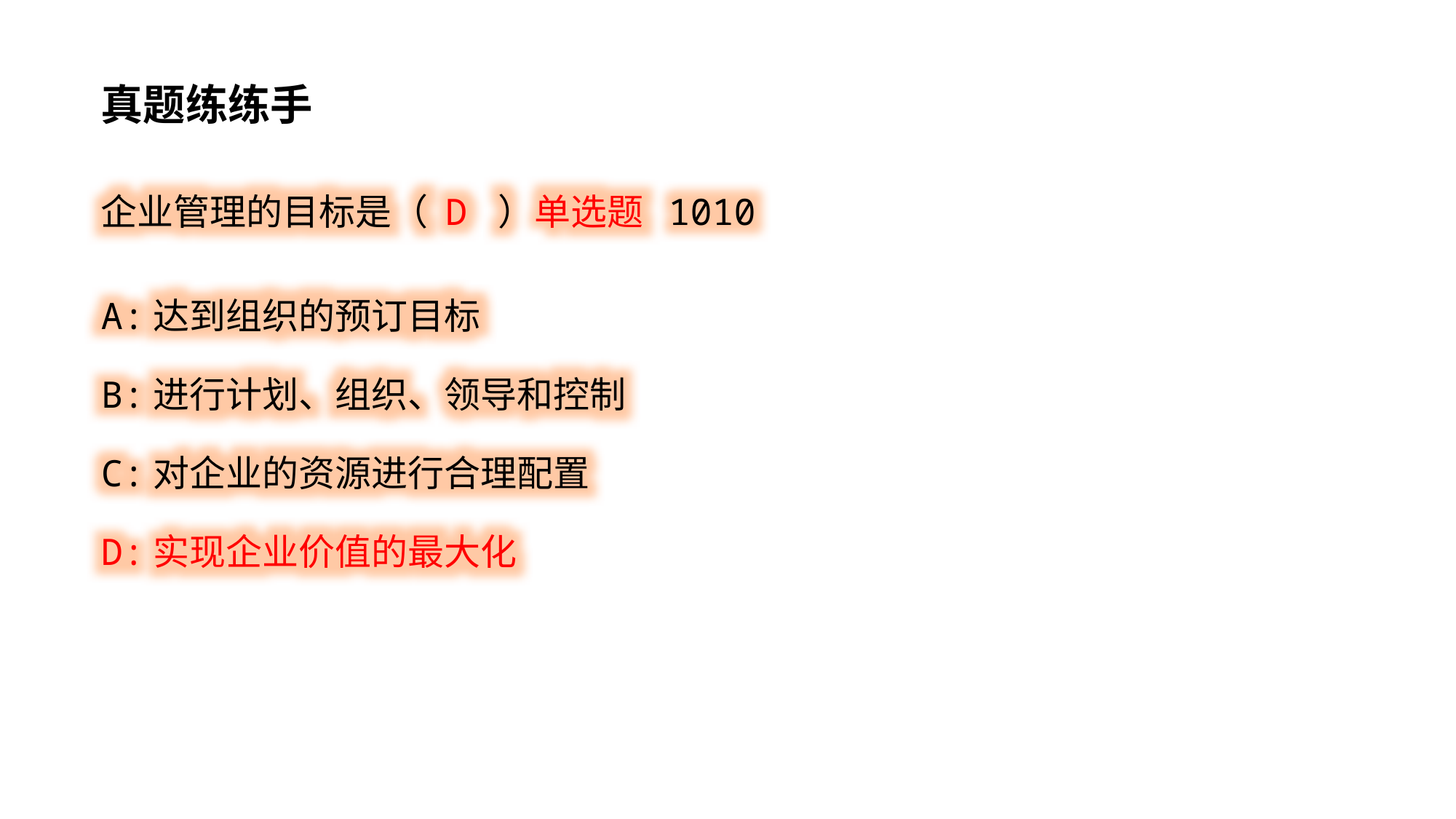

真题练练手
企业管理的目标是（ D ）单选题  1010

A:达到组织的预订目标

B:进行计划、组织、领导和控制

C:对企业的资源进行合理配置

D:实现企业价值的最大化